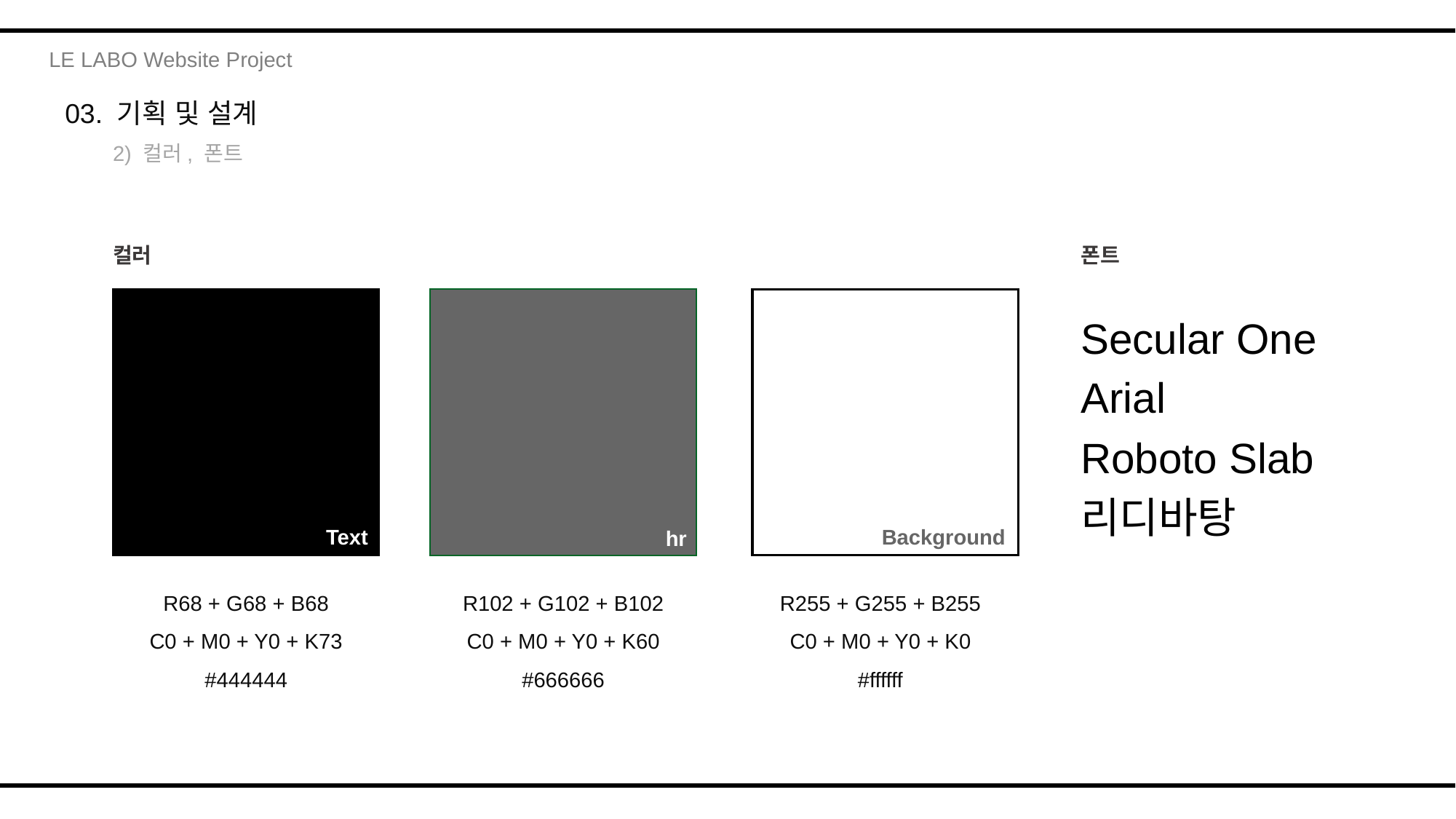

LE LABO Website Project
03. 기획 및 설계
2) 컬러, 폰트
폰트
컬러

Secular One
Arial
Roboto Slab
리디바탕
Background
Text
hr
R68 + G68 + B68
C0 + M0 + Y0 + K73
#444444
R102 + G102 + B102
C0 + M0 + Y0 + K60
#666666
R255 + G255 + B255
C0 + M0 + Y0 + K0
#ffffff